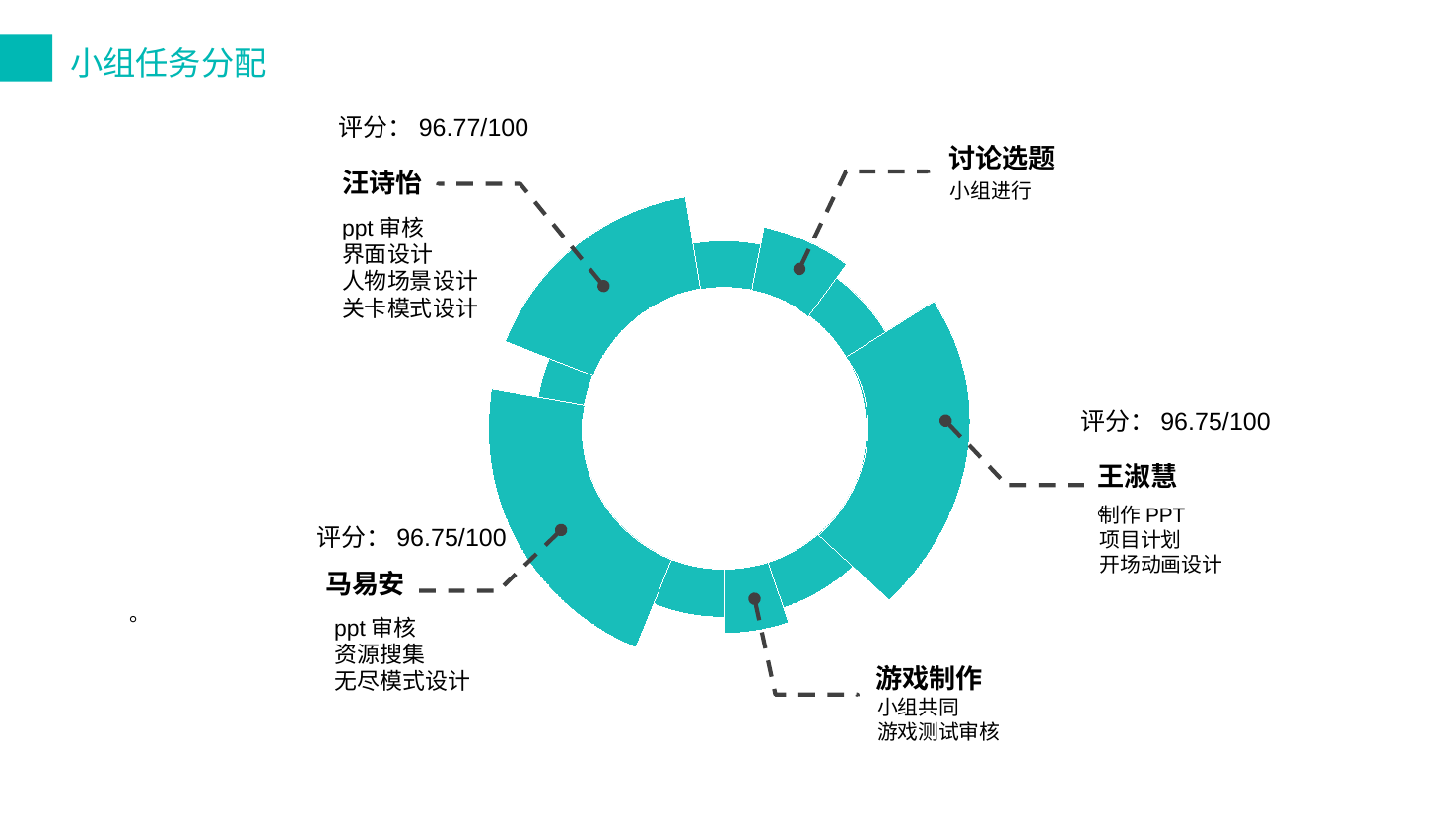

小组任务分配
评分：96.77/100
讨论选题
小组进行

汪诗怡
制作PPT
项目计划
开场动画设计

ppt审核
界面设计
人物场景设计
关卡模式设计

评分：96.75/100

王淑慧
。
评分：96.75/100

马易安
。

游戏制作
小组共同
游戏测试审核
ppt审核
资源搜集
无尽模式设计